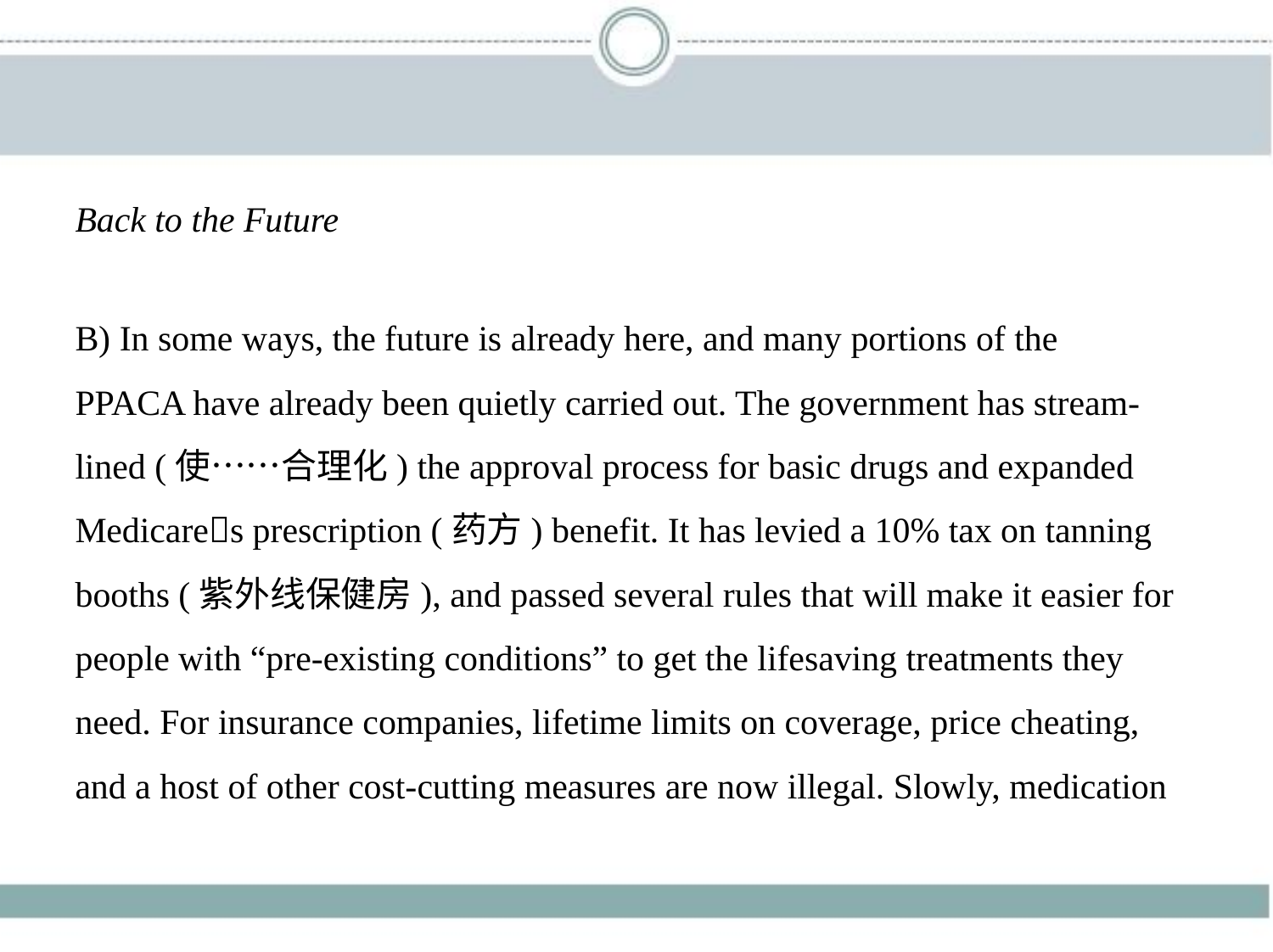

Back to the Future
B) In some ways, the future is already here, and many portions of the
PPACA have already been quietly carried out. The government has stream-
lined (使……合理化) the approval process for basic drugs and expanded
Medicare􀆳s prescription (药方) benefit. It has levied a 10% tax on tanning
booths (紫外线保健房), and passed several rules that will make it easier for
people with “pre-existing conditions” to get the lifesaving treatments they
need. For insurance companies, lifetime limits on coverage, price cheating,
and a host of other cost-cutting measures are now illegal. Slowly, medication